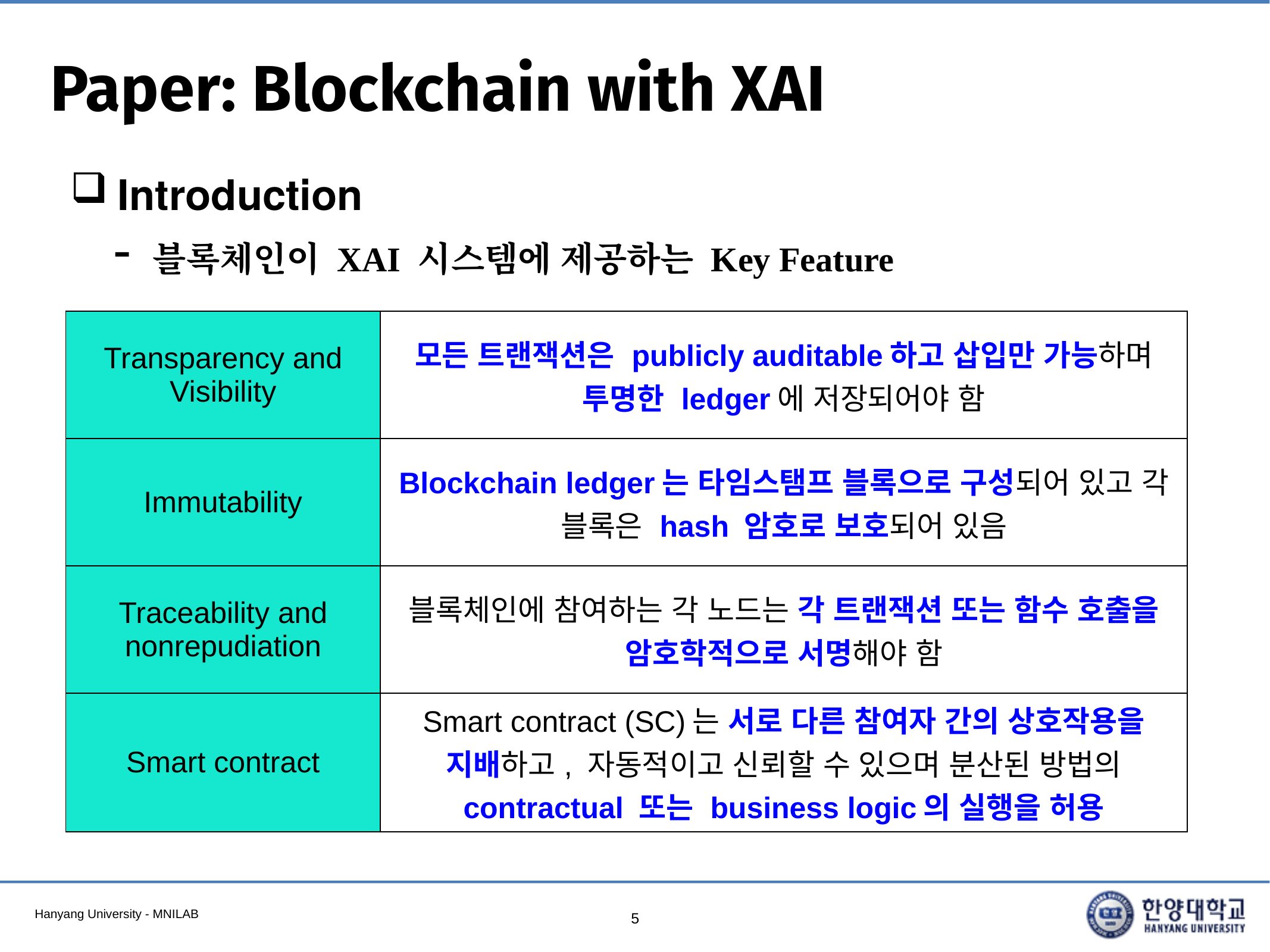

# Paper: Blockchain with XAI
Introduction
블록체인이 XAI 시스템에 제공하는 Key Feature
| Transparency and Visibility | 모든 트랜잭션은 publicly auditable하고 삽입만 가능하며 투명한 ledger에 저장되어야 함 |
| --- | --- |
| Immutability | Blockchain ledger는 타임스탬프 블록으로 구성되어 있고 각 블록은 hash 암호로 보호되어 있음 |
| Traceability and nonrepudiation | 블록체인에 참여하는 각 노드는 각 트랜잭션 또는 함수 호출을 암호학적으로 서명해야 함 |
| Smart contract | Smart contract (SC)는 서로 다른 참여자 간의 상호작용을 지배하고, 자동적이고 신뢰할 수 있으며 분산된 방법의 contractual 또는 business logic의 실행을 허용 |
5